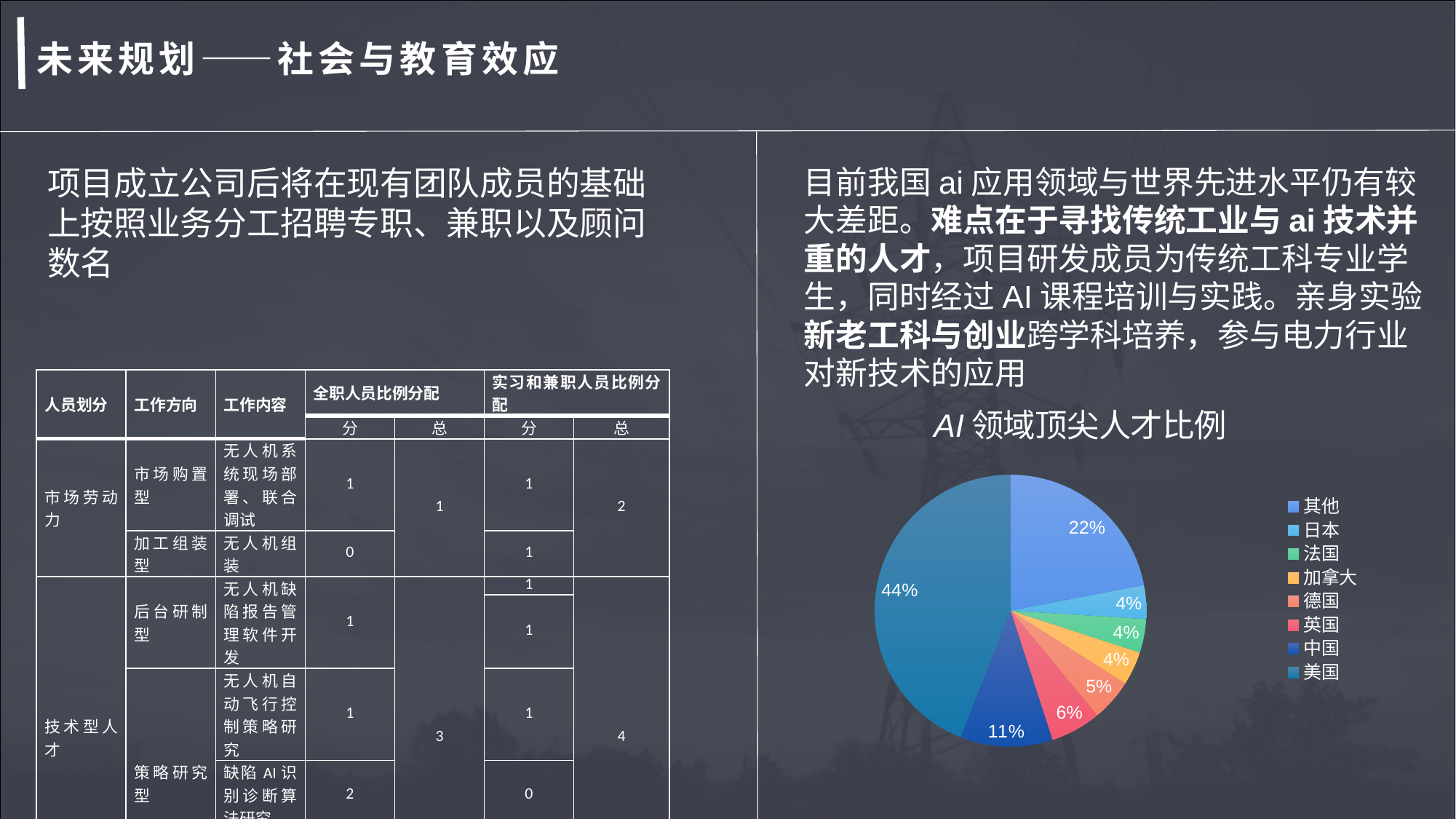

未来规划——社会与教育效应
项目成立公司后将在现有团队成员的基础上按照业务分工招聘专职、兼职以及顾问数名
目前我国ai应用领域与世界先进水平仍有较大差距。难点在于寻找传统工业与ai技术并重的人才，项目研发成员为传统工科专业学生，同时经过AI课程培训与实践。亲身实验新老工科与创业跨学科培养，参与电力行业对新技术的应用
| 人员划分 | 工作方向 | 工作内容 | 全职人员比例分配 |  | 实习和兼职人员比例分配 |  |
| --- | --- | --- | --- | --- | --- | --- |
|  |  |  | 分 | 总 | 分 | 总 |
| 市场劳动力 | 市场购置型 | 无人机系统现场部署、联合调试 | 1 | 1 | 1 | 2 |
|  | 加工组装型 | 无人机组装 | 0 |  | 1 |  |
| 技术型人才 | 后台研制型 | 无人机缺陷报告管理软件开发 | 1 | 3 | 1 | 4 |
|  |  |  |  |  | 1 |  |
|  | 策略研究型 | 无人机自动飞行控制策略研究 | 1 |  | 1 |  |
|  |  | 缺陷AI识别诊断算法研究 | 2 |  | 0 |  |
|  |  | 无人机移动机库设计 | 0 |  | 1 |  |

### Chart: AI领域顶尖人才比例

| Category | 占比 |
|---|---|
| 其他 | 22.0 |
| 日本 | 4.0 |
| 法国 | 4.0 |
| 加拿大 | 4.0 |
| 德国 | 5.0 |
| 英国 | 6.0 |
| 中国 | 11.0 |
| 美国 | 44.0 |